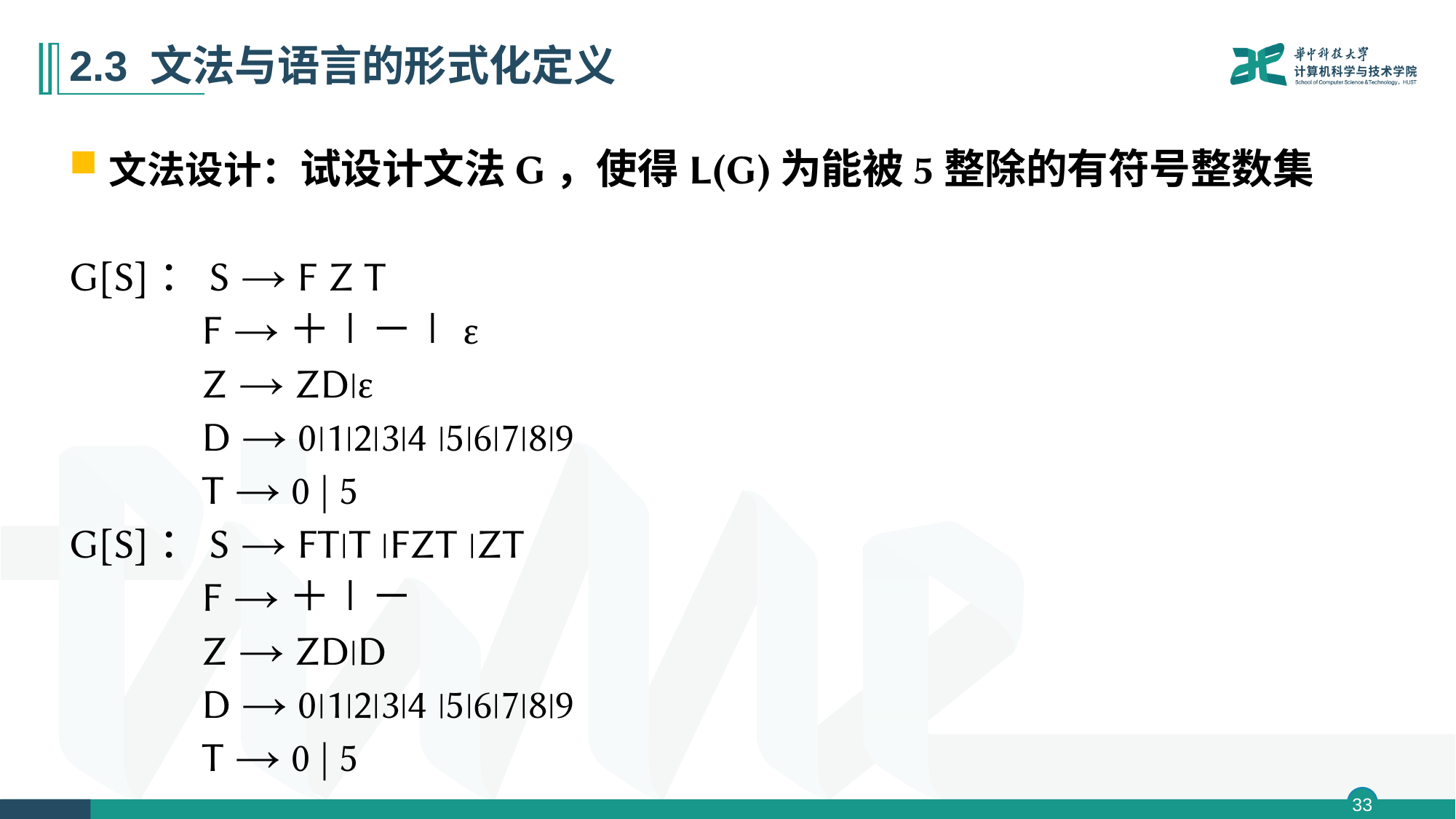

# 2.3 文法与语言的形式化定义
文法设计：试设计文法G，使得L(G)为能被5整除的有符号整数集

G[S]：S → F Z T
　　　F →＋∣－∣ε
　　　Z → ZD∣ε
　　　D → 0∣1∣2∣3∣4 ∣5∣6∣7∣8∣9
　　　T → 0 | 5
G[S]：S → FT∣T ∣FZT ∣ZT
　　　F →＋∣－
　　　Z → ZD∣D
　　　D → 0∣1∣2∣3∣4 ∣5∣6∣7∣8∣9
　　　T → 0 | 5